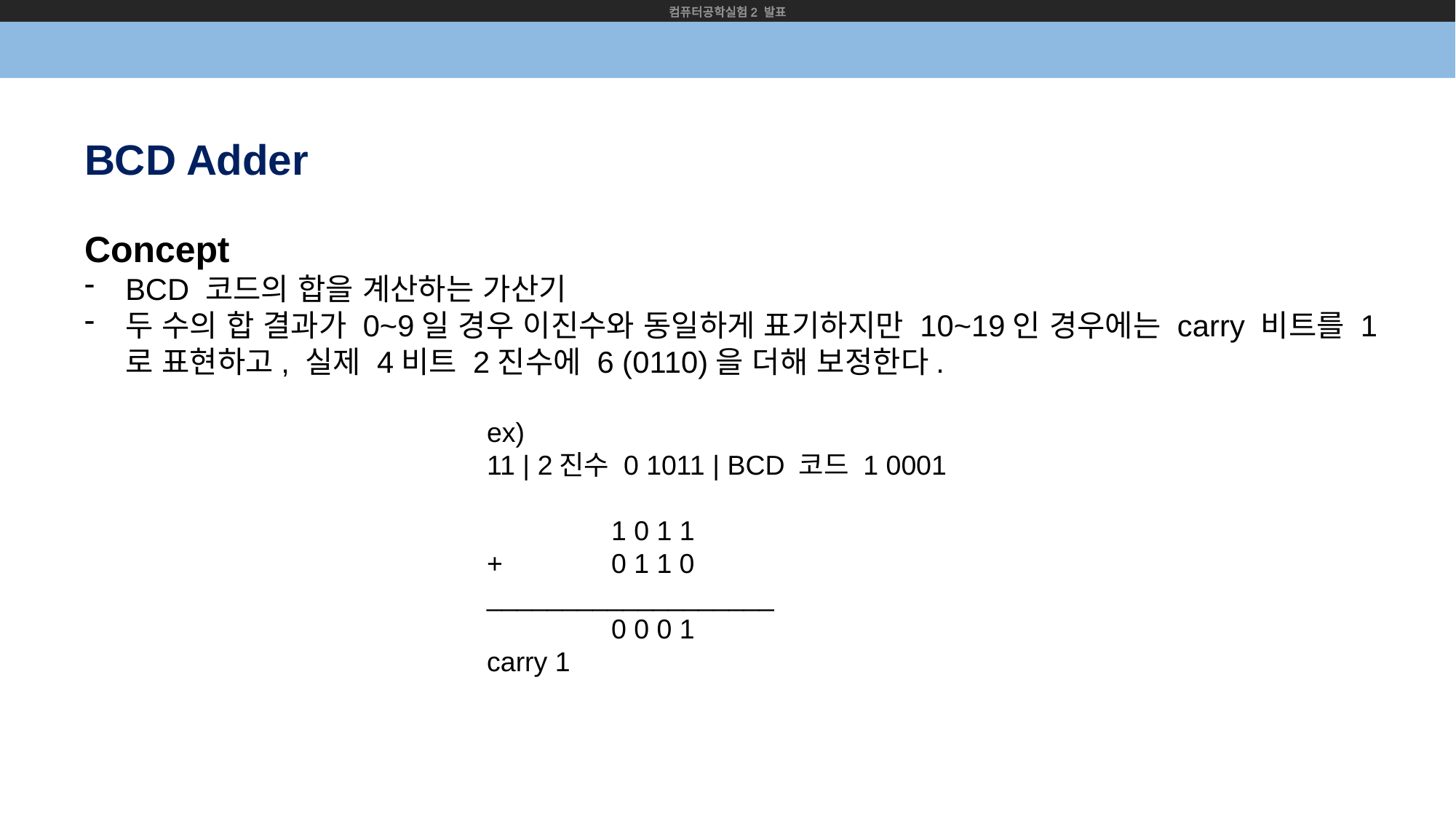

컴퓨터공학실험2 발표

BCD Adder

Concept
BCD 코드의 합을 계산하는 가산기
두 수의 합 결과가 0~9일 경우 이진수와 동일하게 표기하지만 10~19인 경우에는 carry 비트를 1로 표현하고, 실제 4비트 2진수에 6 (0110)을 더해 보정한다.
ex)
11 | 2진수 0 1011 | BCD 코드 1 0001

	  1 0 1 1
+	  0 1 1 0
___________________
	  0 0 0 1
carry 1